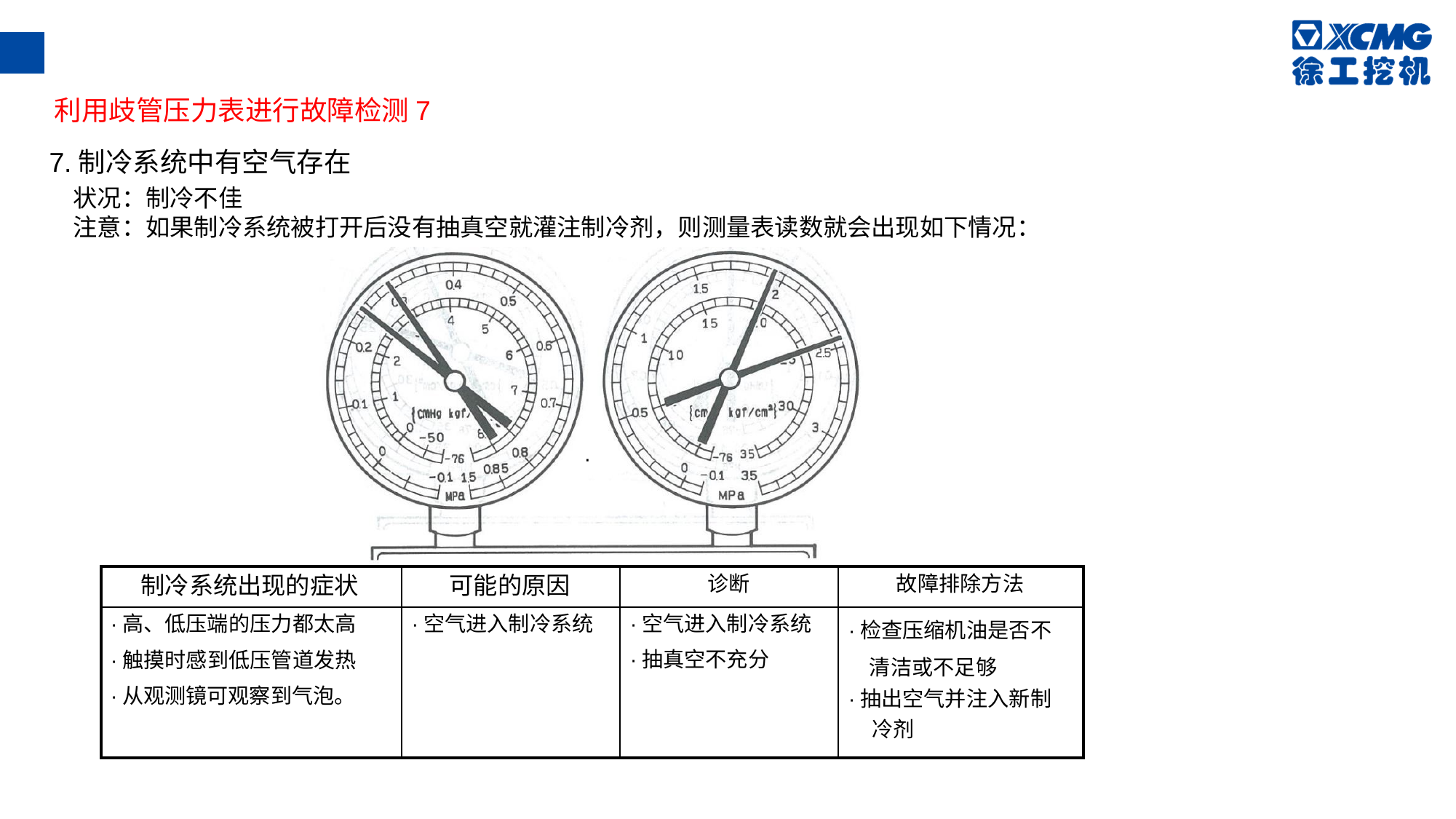

利用歧管压力表进行故障检测7
7.制冷系统中有空气存在
状况：制冷不佳
注意：如果制冷系统被打开后没有抽真空就灌注制冷剂，则测量表读数就会出现如下情况：

·
| 制冷系统出现的症状 | 可能的原因 | 诊断 | 故障排除方法 |
| --- | --- | --- | --- |
| ·高、低压端的压力都太高 ·触摸时感到低压管道发热 ·从观测镜可观察到气泡。 | ·空气进入制冷系统 | ·空气进入制冷系统 ·抽真空不充分 | ·检查压缩机油是否不 清洁或不足够 ·抽出空气并注入新制 冷剂 |